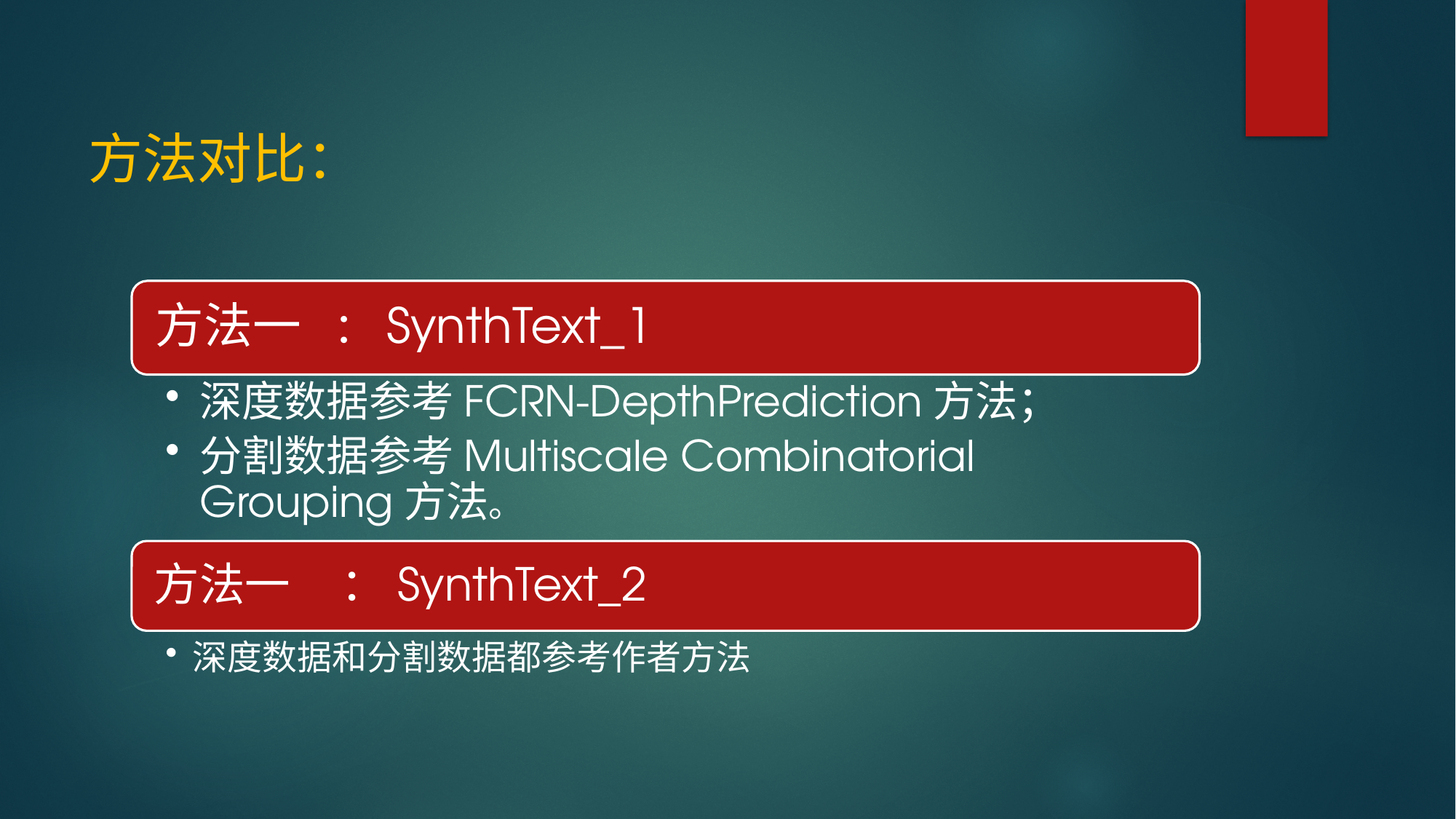

# 方法对比：
方法一   ：SynthText_1
深度数据参考FCRN-DepthPrediction方法；
分割数据参考Multiscale Combinatorial Grouping方法。
方法一     ：SynthText_2
深度数据和分割数据都参考作者方法